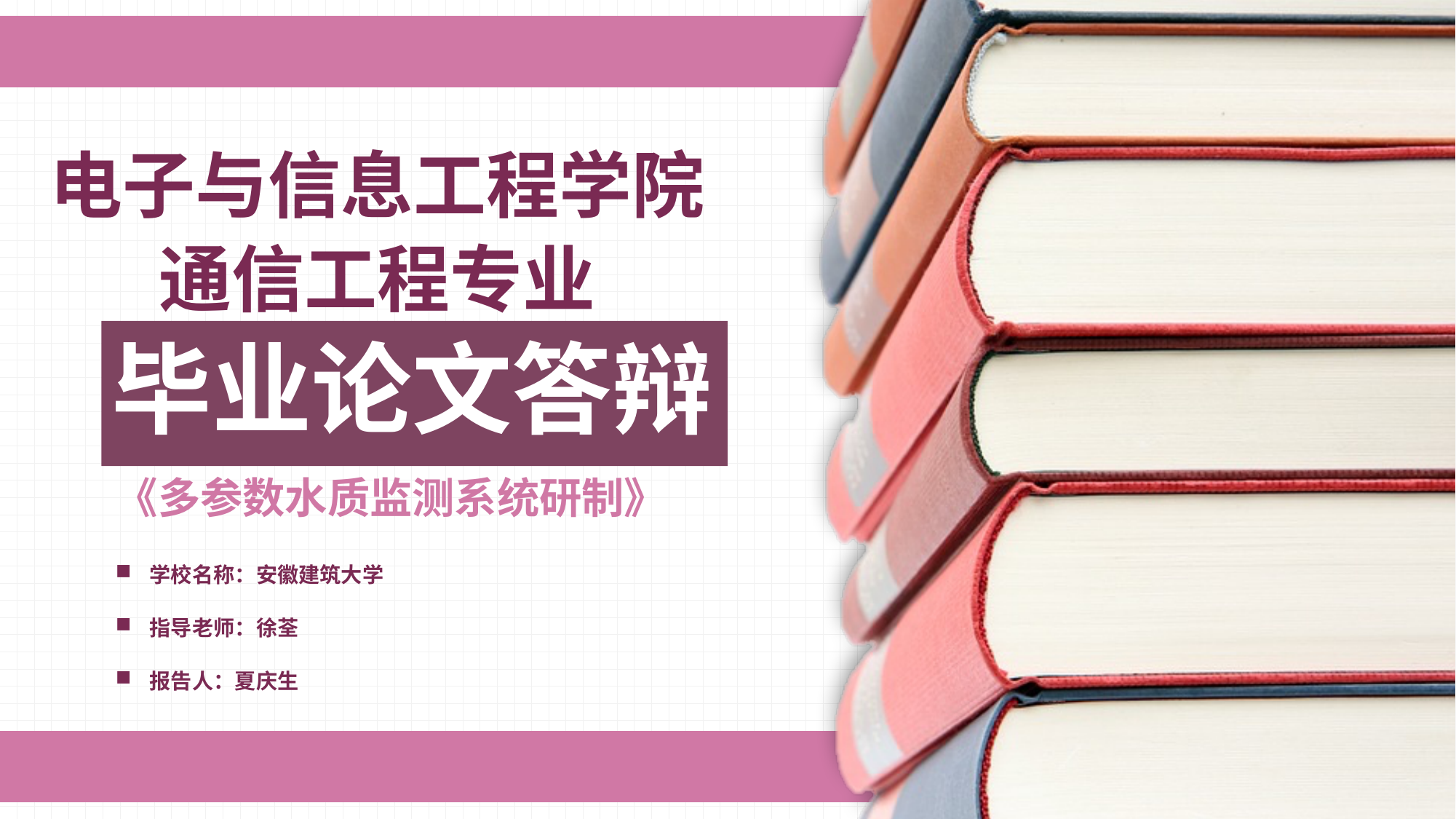

电子与信息工程学院
	通信工程专业
毕业论文答辩
《多参数水质监测系统研制》
学校名称：安徽建筑大学
指导老师：徐荃
报告人：夏庆生